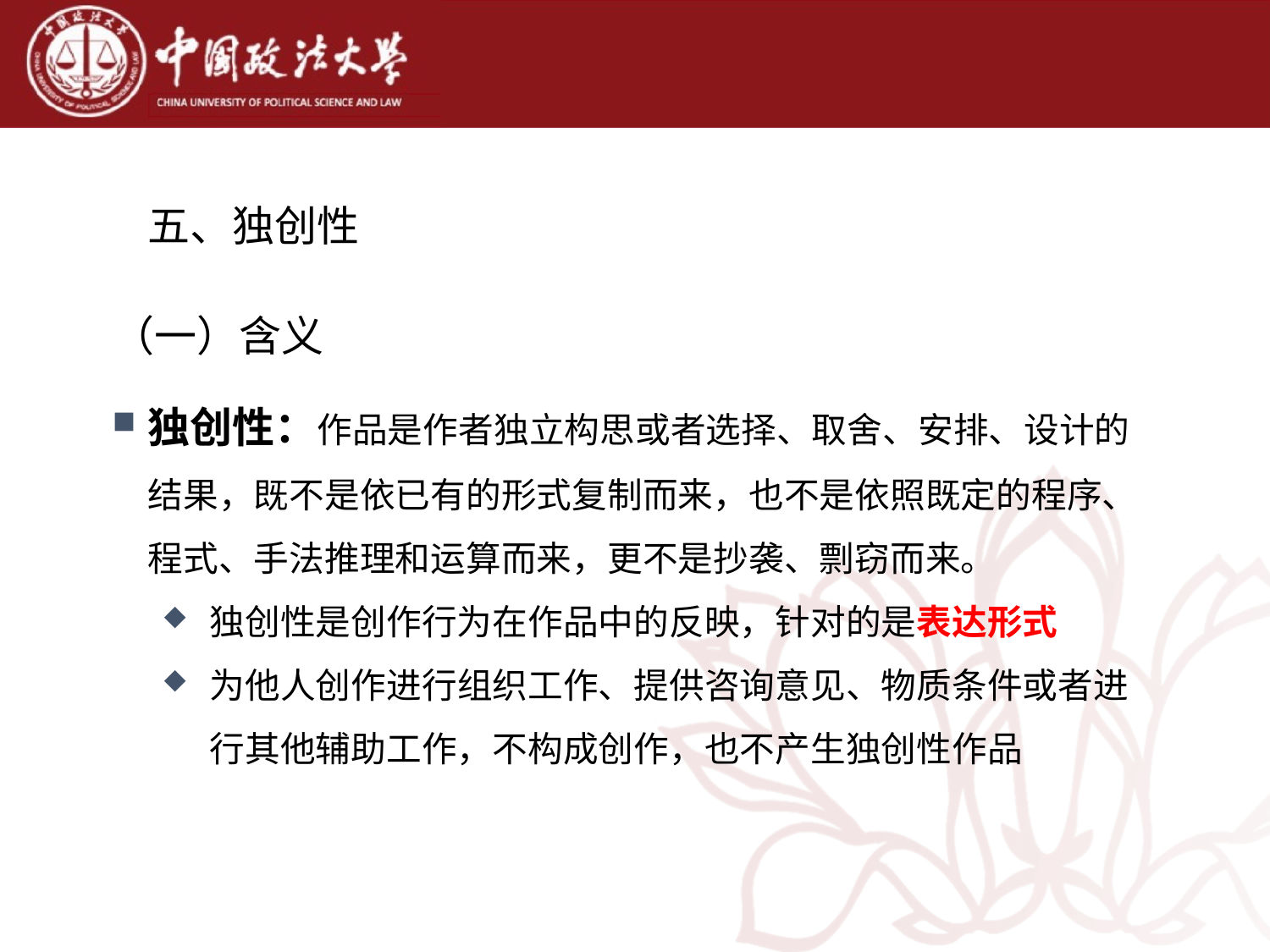

# 五、独创性
（一）含义
独创性：作品是作者独立构思或者选择、取舍、安排、设计的结果，既不是依已有的形式复制而来，也不是依照既定的程序、程式、手法推理和运算而来，更不是抄袭、剽窃而来。
独创性是创作行为在作品中的反映，针对的是表达形式
为他人创作进行组织工作、提供咨询意见、物质条件或者进行其他辅助工作，不构成创作，也不产生独创性作品